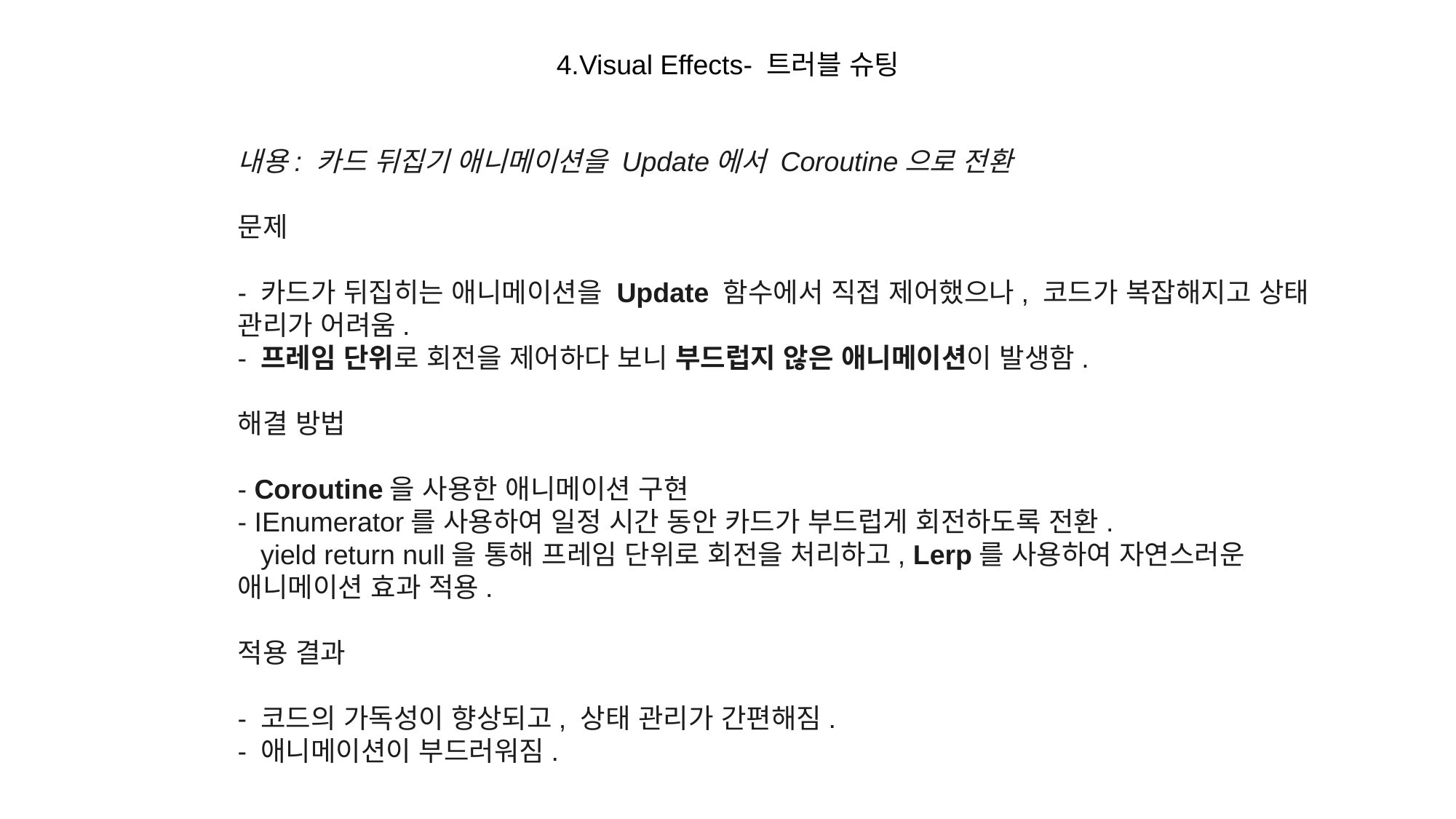

4.Visual Effects- 트러블 슈팅

내용: 카드 뒤집기 애니메이션을 Update에서 Coroutine으로 전환

문제
- 카드가 뒤집히는 애니메이션을 Update 함수에서 직접 제어했으나, 코드가 복잡해지고 상태 관리가 어려움.
- 프레임 단위로 회전을 제어하다 보니 부드럽지 않은 애니메이션이 발생함.

해결 방법
- Coroutine을 사용한 애니메이션 구현
- IEnumerator를 사용하여 일정 시간 동안 카드가 부드럽게 회전하도록 전환.
   yield return null을 통해 프레임 단위로 회전을 처리하고, Lerp를 사용하여 자연스러운 애니메이션 효과 적용.

적용 결과
- 코드의 가독성이 향상되고, 상태 관리가 간편해짐.
- 애니메이션이 부드러워짐.